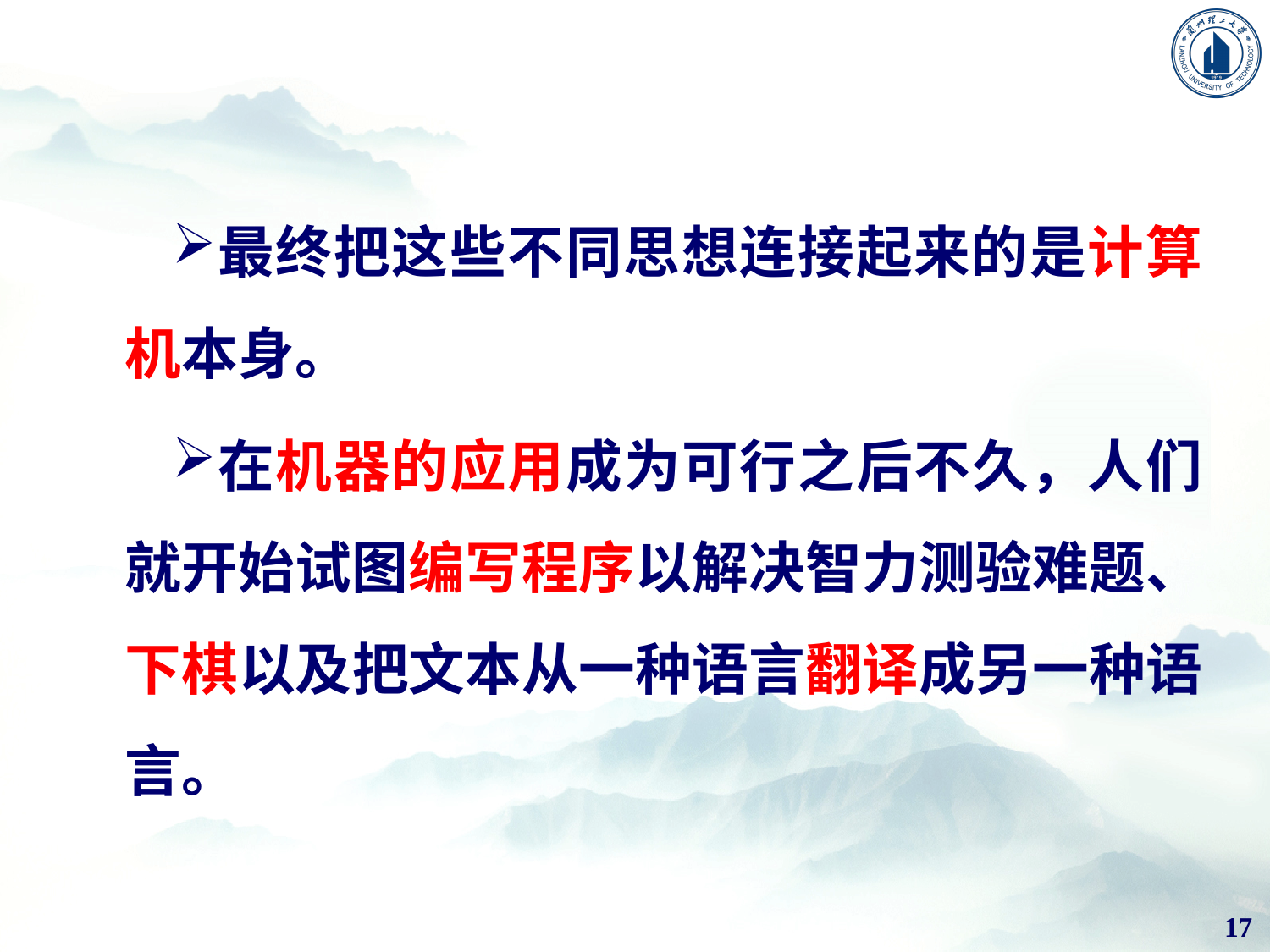

最终把这些不同思想连接起来的是计算机本身。
在机器的应用成为可行之后不久，人们就开始试图编写程序以解决智力测验难题、下棋以及把文本从一种语言翻译成另一种语言。

17